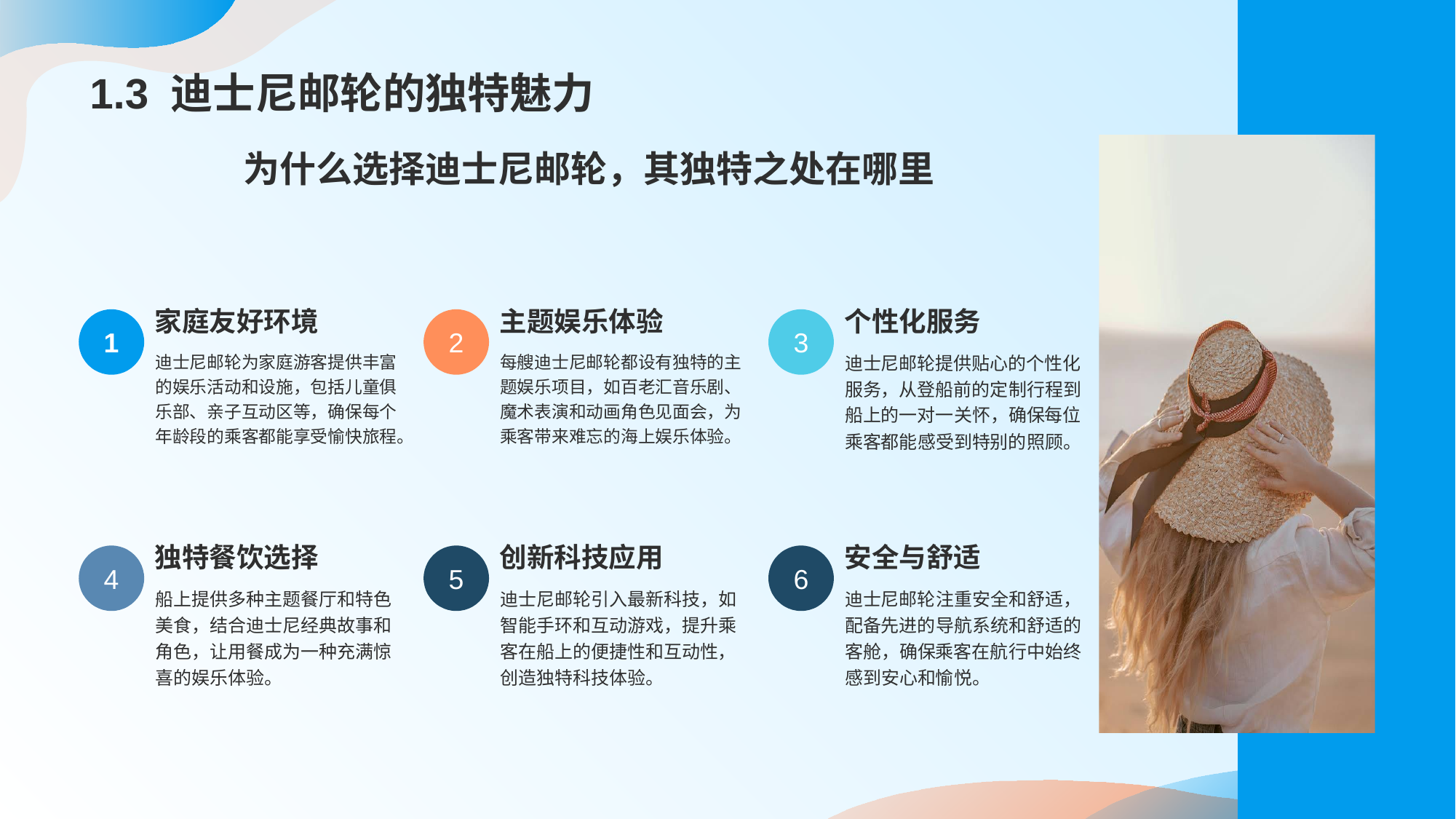

为什么选择迪士尼邮轮，其独特之处在哪里

家庭友好环境
1
迪士尼邮轮为家庭游客提供丰富的娱乐活动和设施，包括儿童俱乐部、亲子互动区等，确保每个年龄段的乘客都能享受愉快旅程。
主题娱乐体验
2
每艘迪士尼邮轮都设有独特的主题娱乐项目，如百老汇音乐剧、魔术表演和动画角色见面会，为乘客带来难忘的海上娱乐体验。
个性化服务
3
迪士尼邮轮提供贴心的个性化服务，从登船前的定制行程到船上的一对一关怀，确保每位乘客都能感受到特别的照顾。
独特餐饮选择
4
船上提供多种主题餐厅和特色美食，结合迪士尼经典故事和角色，让用餐成为一种充满惊喜的娱乐体验。
创新科技应用
5
迪士尼邮轮引入最新科技，如智能手环和互动游戏，提升乘客在船上的便捷性和互动性，创造独特科技体验。
安全与舒适
6
迪士尼邮轮注重安全和舒适，配备先进的导航系统和舒适的客舱，确保乘客在航行中始终感到安心和愉悦。
# 1.3 迪士尼邮轮的独特魅力